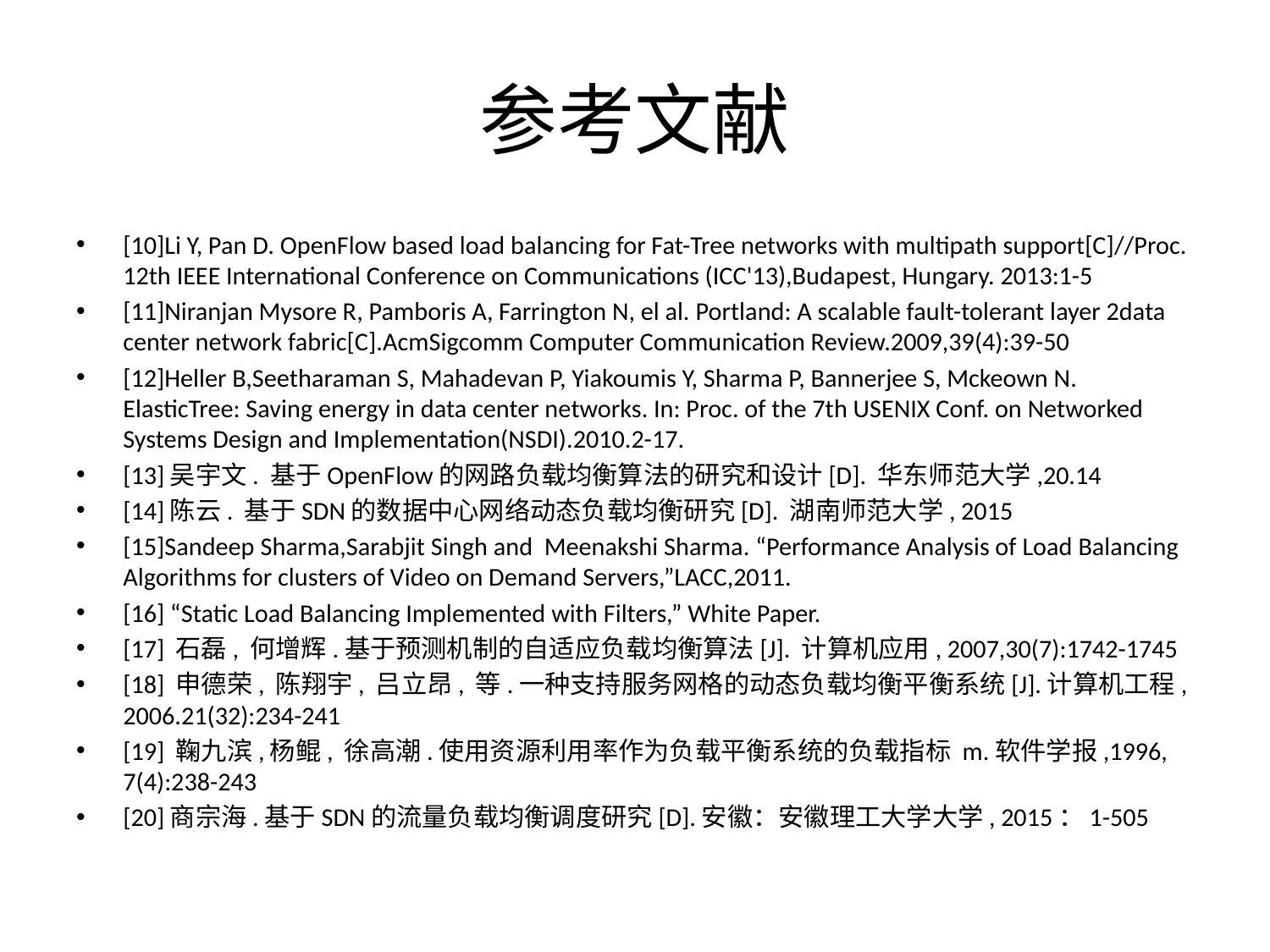

# 参考文献
[10]Li Y, Pan D. OpenFlow based load balancing for Fat-Tree networks with multipath support[C]//Proc. 12th IEEE International Conference on Communications (ICC'13),Budapest, Hungary. 2013:1-5
[11]Niranjan Mysore R, Pamboris A, Farrington N, el al. Portland: A scalable fault-tolerant layer 2data center network fabric[C].AcmSigcomm Computer Communication Review.2009,39(4):39-50
[12]Heller B,Seetharaman S, Mahadevan P, Yiakoumis Y, Sharma P, Bannerjee S, Mckeown N. ElasticTree: Saving energy in data center networks. In: Proc. of the 7th USENIX Conf. on Networked Systems Design and Implementation(NSDI).2010.2-17.
[13]吴宇文. 基于OpenFlow的网路负载均衡算法的研究和设计[D]. 华东师范大学,20.14
[14]陈云. 基于SDN的数据中心网络动态负载均衡研究[D]. 湖南师范大学, 2015
[15]Sandeep Sharma,Sarabjit Singh and  Meenakshi Sharma. “Performance Analysis of Load Balancing Algorithms for clusters of Video on Demand Servers,”LACC,2011.
[16] “Static Load Balancing Implemented with Filters,” White Paper.
[17] 石磊, 何增辉.基于预测机制的自适应负载均衡算法[J]. 计算机应用, 2007,30(7):1742-1745
[18] 申德荣, 陈翔宇, 吕立昂, 等.一种支持服务网格的动态负载均衡平衡系统[J].计算机工程, 2006.21(32):234-241
[19] 鞠九滨,杨鲲, 徐高潮.使用资源利用率作为负载平衡系统的负载指标 m.软件学报,1996, 7(4):238-243
[20]商宗海.基于SDN的流量负载均衡调度研究[D].安徽：安徽理工大学大学, 2015：1-505